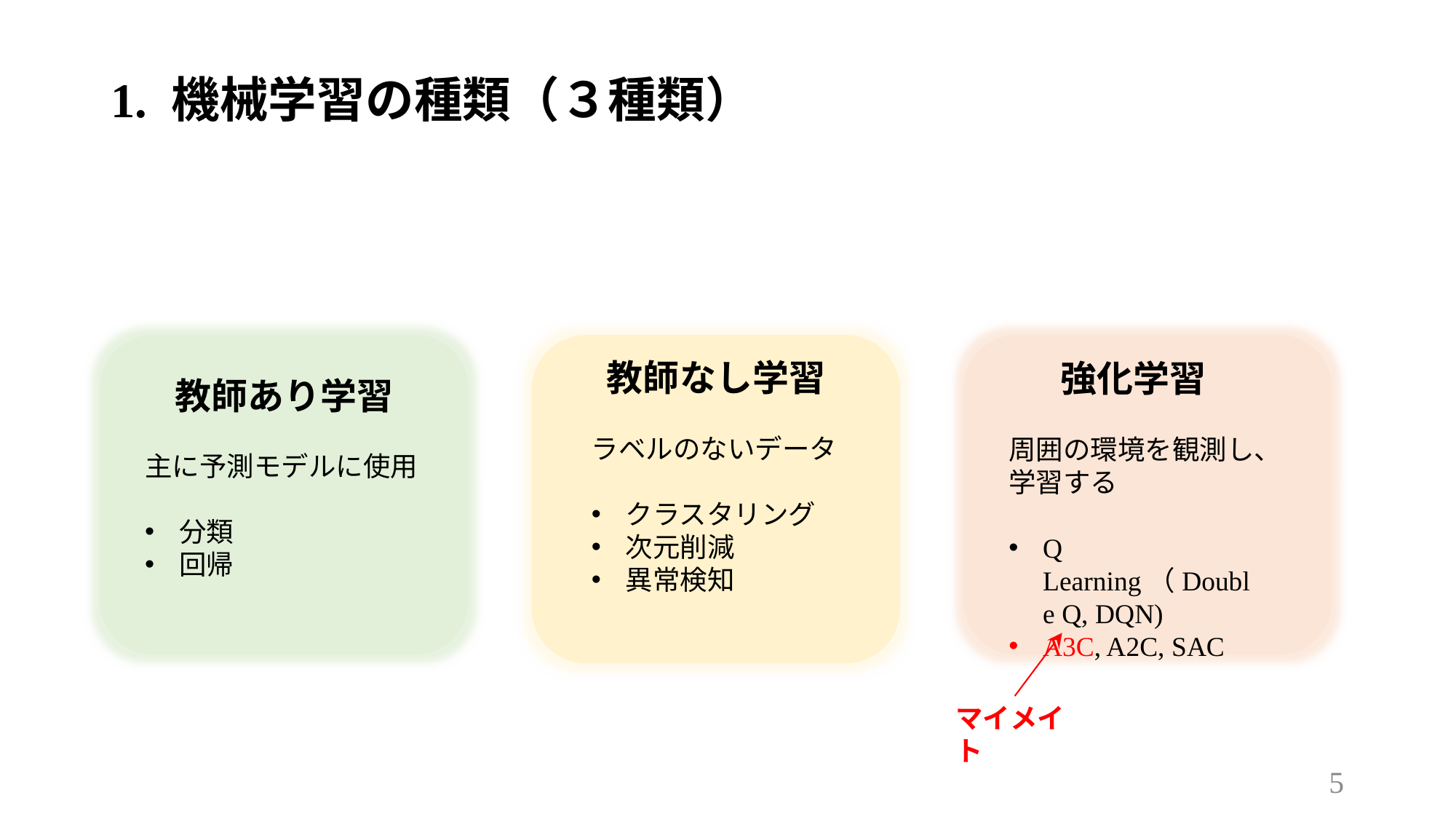

# 1. 機械学習の種類（３種類）

教師なし学習

ラベルのないデータ

クラスタリング
次元削減
異常検知

強化学習

周囲の環境を観測し、学習する

Q Learning（Double Q, DQN)
A3C, A2C, SAC

教師あり学習

主に予測モデルに使用

分類
回帰

マイメイト
5